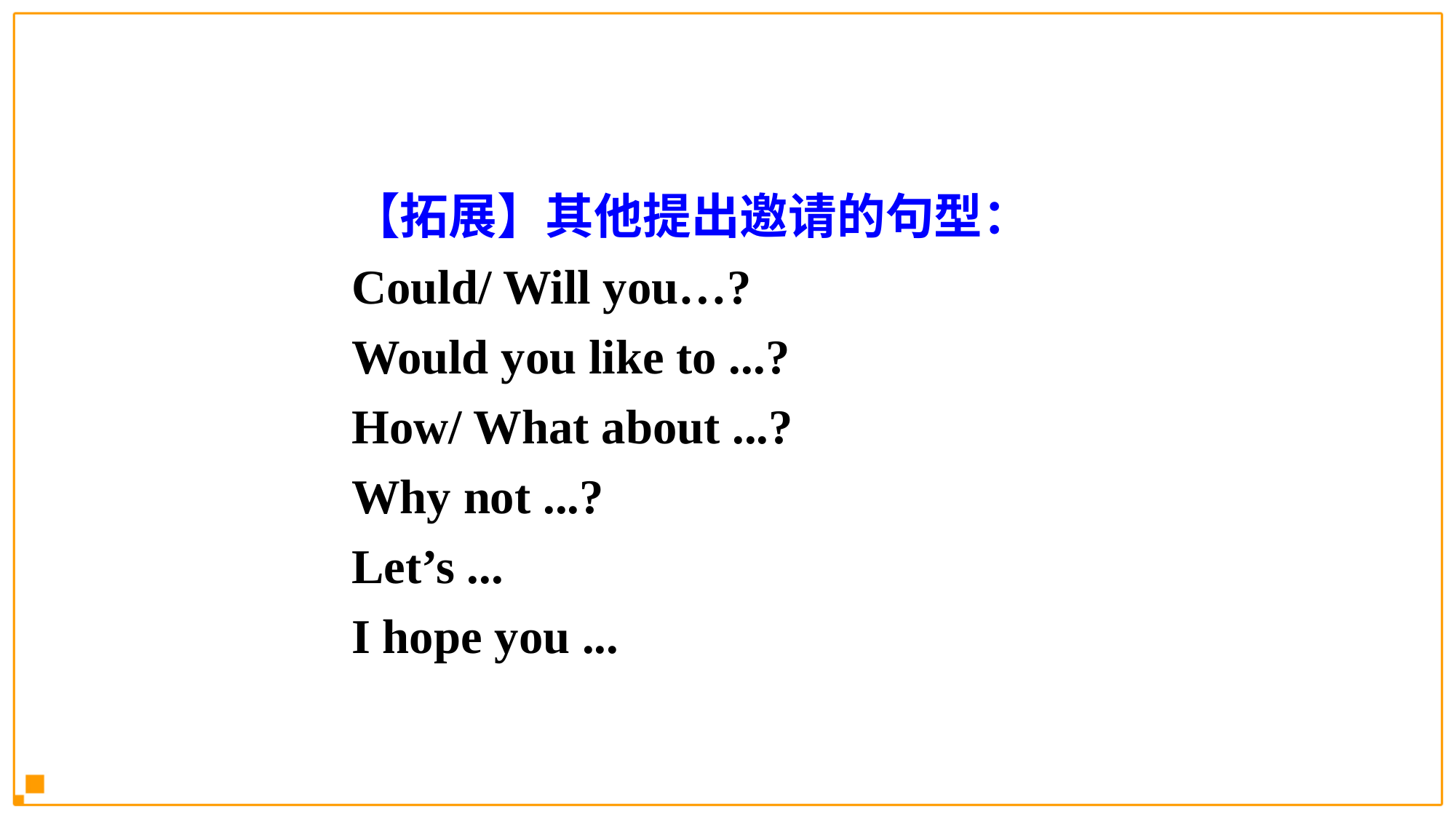

【拓展】其他提出邀请的句型：
Could/ Will you…?
Would you like to ...?
How/ What about ...?
Why not ...?
Let’s ...
I hope you ...